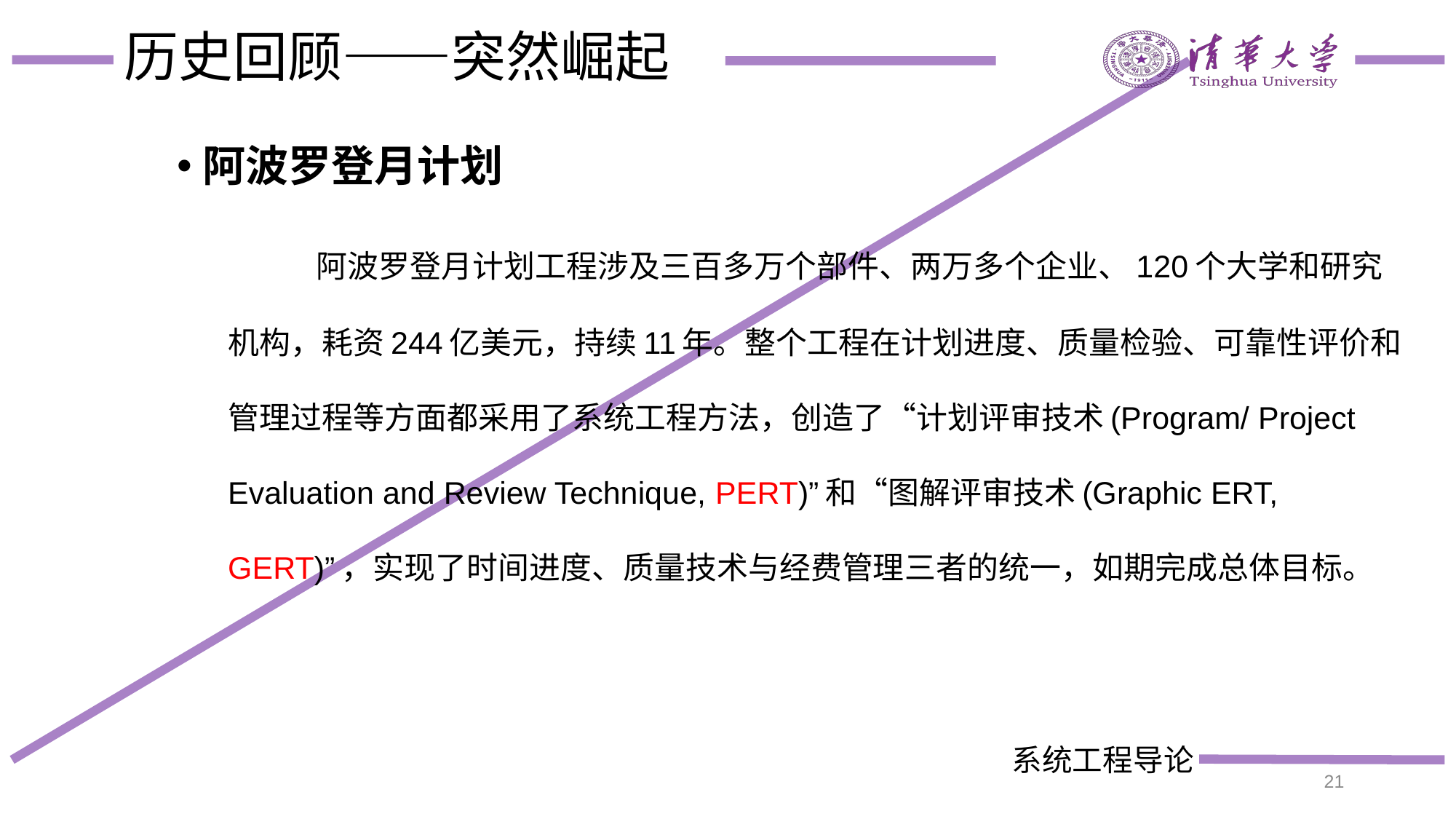

# 历史回顾——突然崛起
阿波罗登月计划
 　　阿波罗登月计划工程涉及三百多万个部件、两万多个企业、120个大学和研究机构，耗资244亿美元，持续11年。整个工程在计划进度、质量检验、可靠性评价和管理过程等方面都采用了系统工程方法，创造了“计划评审技术(Program/ Project Evaluation and Review Technique, PERT)”和“图解评审技术(Graphic ERT, GERT)”，实现了时间进度、质量技术与经费管理三者的统一，如期完成总体目标。
21